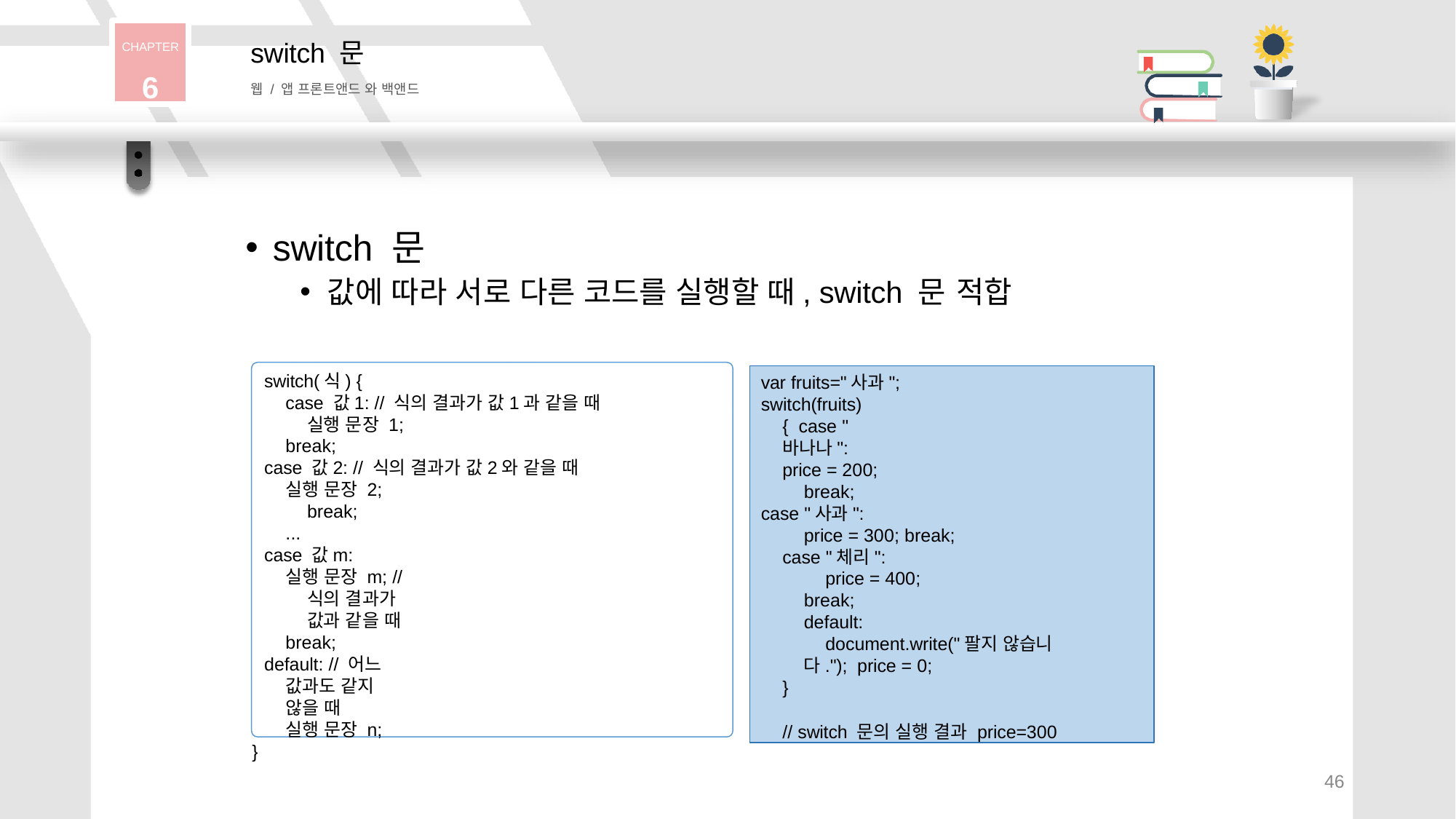

CHAPTER

6

switch 문
웹 / 앱 프론트앤드 와 백앤드

switch 문
값에 따라 서로 다른 코드를 실행할 때, switch 문 적합

var fruits="사과";
switch(fruits) {  case "바나나":
price = 200; break;
case "사과":
price = 300; break;  case "체리":
price = 400; break;
default:
document.write("팔지 않습니다.");  price = 0;
}

// switch 문의 실행 결과 price=300
switch(식) {
case 값1: // 식의 결과가 값1과 같을 때  실행 문장 1;
break;
case 값2: // 식의 결과가 값2와 같을 때
실행 문장 2;  break;
...
case 값m:
실행 문장 m; // 식의 결과가 값과 같을 때
break;
default: // 어느 값과도 같지 않을 때
실행 문장 n;
}
46